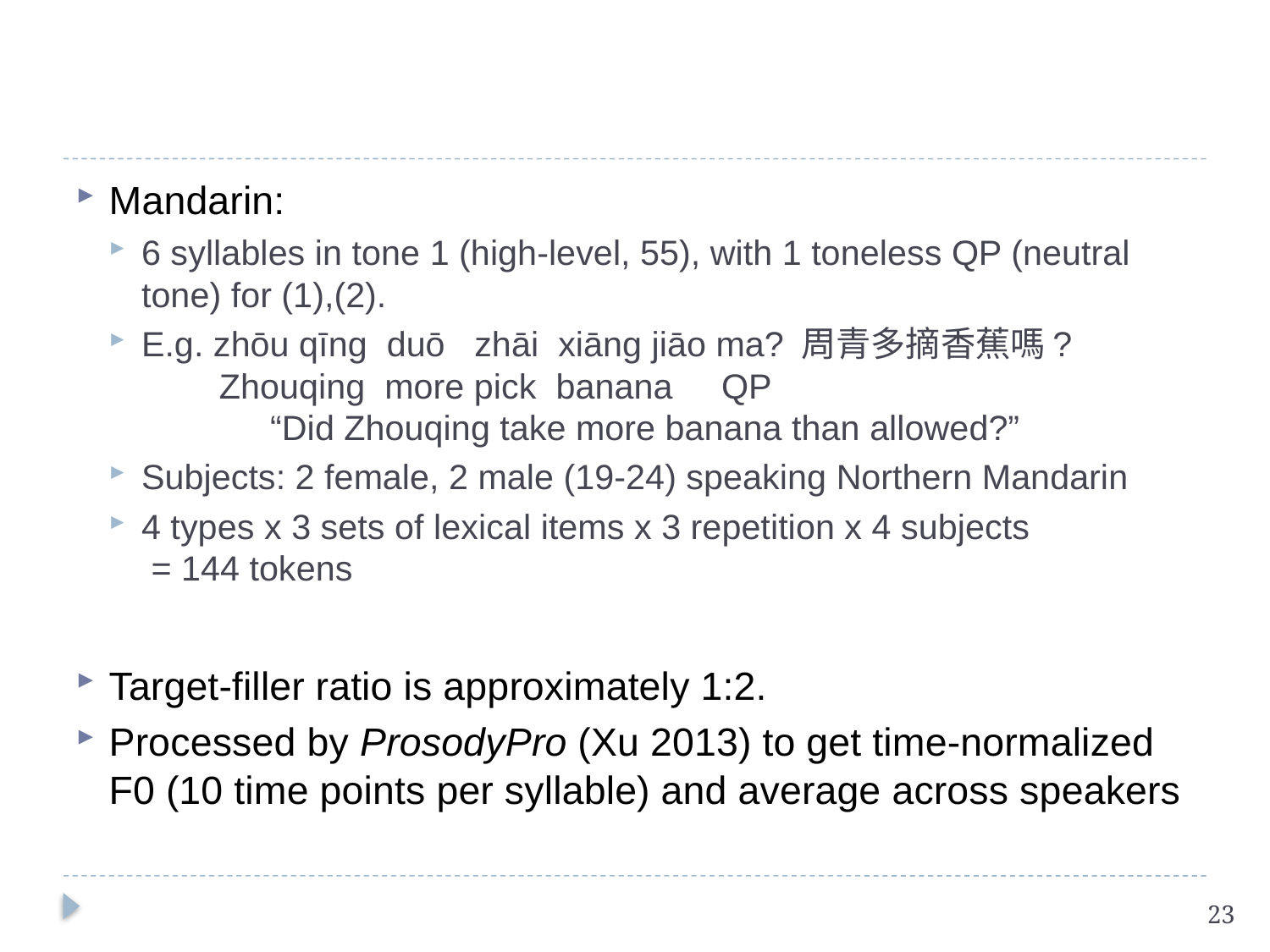

#
Mandarin:
6 syllables in tone 1 (high-level, 55), with 1 toneless QP (neutral tone) for (1),(2).
E.g. zhōu qīng  duō   zhāi  xiāng jiāo ma? 周青多摘香蕉嗎?
        Zhouqing  more pick  banana     QP
	  “Did Zhouqing take more banana than allowed?”
Subjects: 2 female, 2 male (19-24) speaking Northern Mandarin
4 types x 3 sets of lexical items x 3 repetition x 4 subjects
 = 144 tokens

Target-filler ratio is approximately 1:2.
Processed by ProsodyPro (Xu 2013) to get time-normalized F0 (10 time points per syllable) and average across speakers

23